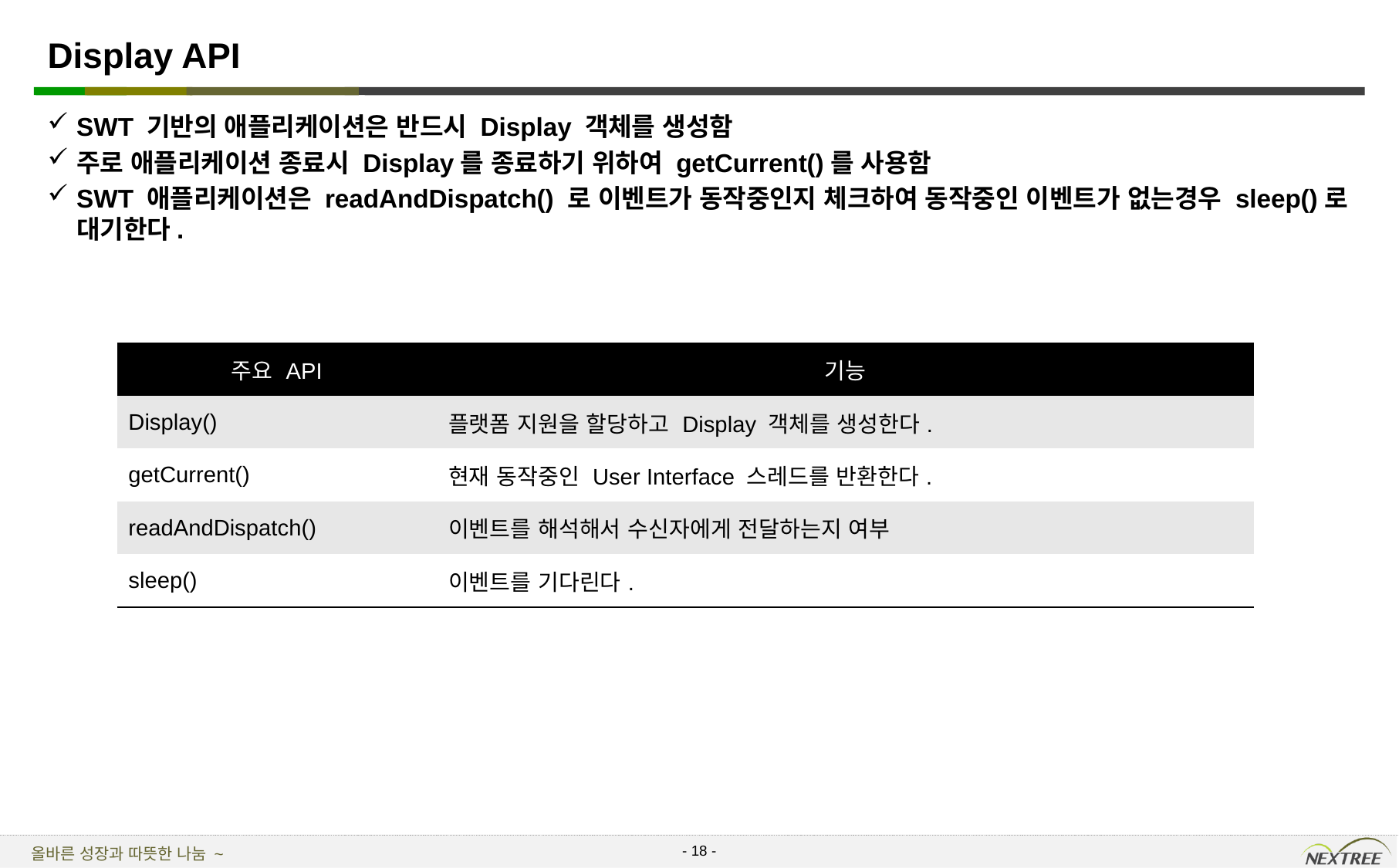

# Display API
SWT 기반의 애플리케이션은 반드시 Display 객체를 생성함
주로 애플리케이션 종료시 Display를 종료하기 위하여 getCurrent()를 사용함
SWT 애플리케이션은 readAndDispatch() 로 이벤트가 동작중인지 체크하여 동작중인 이벤트가 없는경우 sleep()로 대기한다.
| 주요 API | 기능 |
| --- | --- |
| Display() | 플랫폼 지원을 할당하고 Display 객체를 생성한다. |
| getCurrent() | 현재 동작중인 User Interface 스레드를 반환한다. |
| readAndDispatch() | 이벤트를 해석해서 수신자에게 전달하는지 여부 |
| sleep() | 이벤트를 기다린다. |